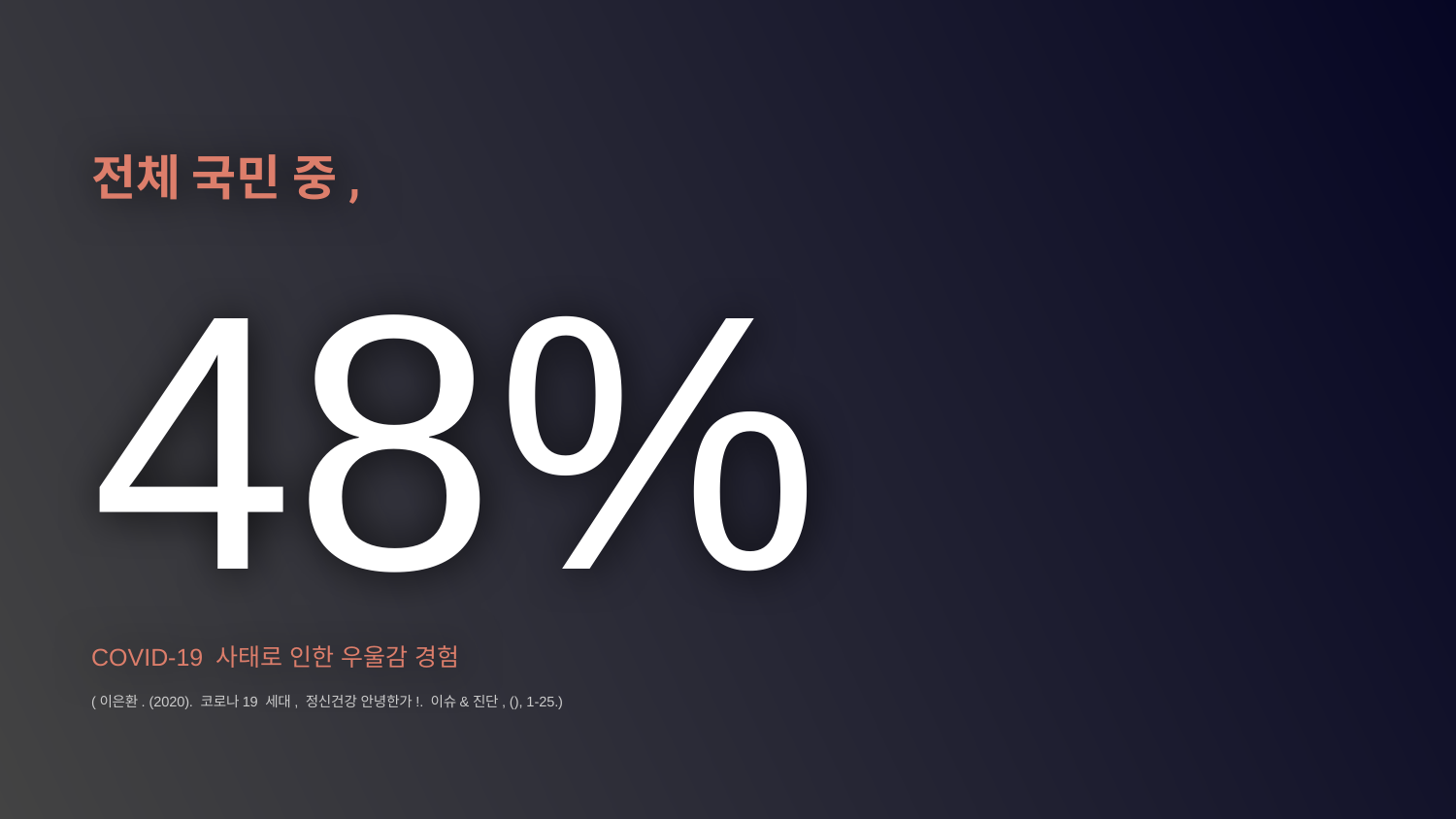

# 전체 국민 중,
48%
COVID-19 사태로 인한 우울감 경험
(이은환. (2020). 코로나19 세대, 정신건강 안녕한가!. 이슈&진단, (), 1-25.)